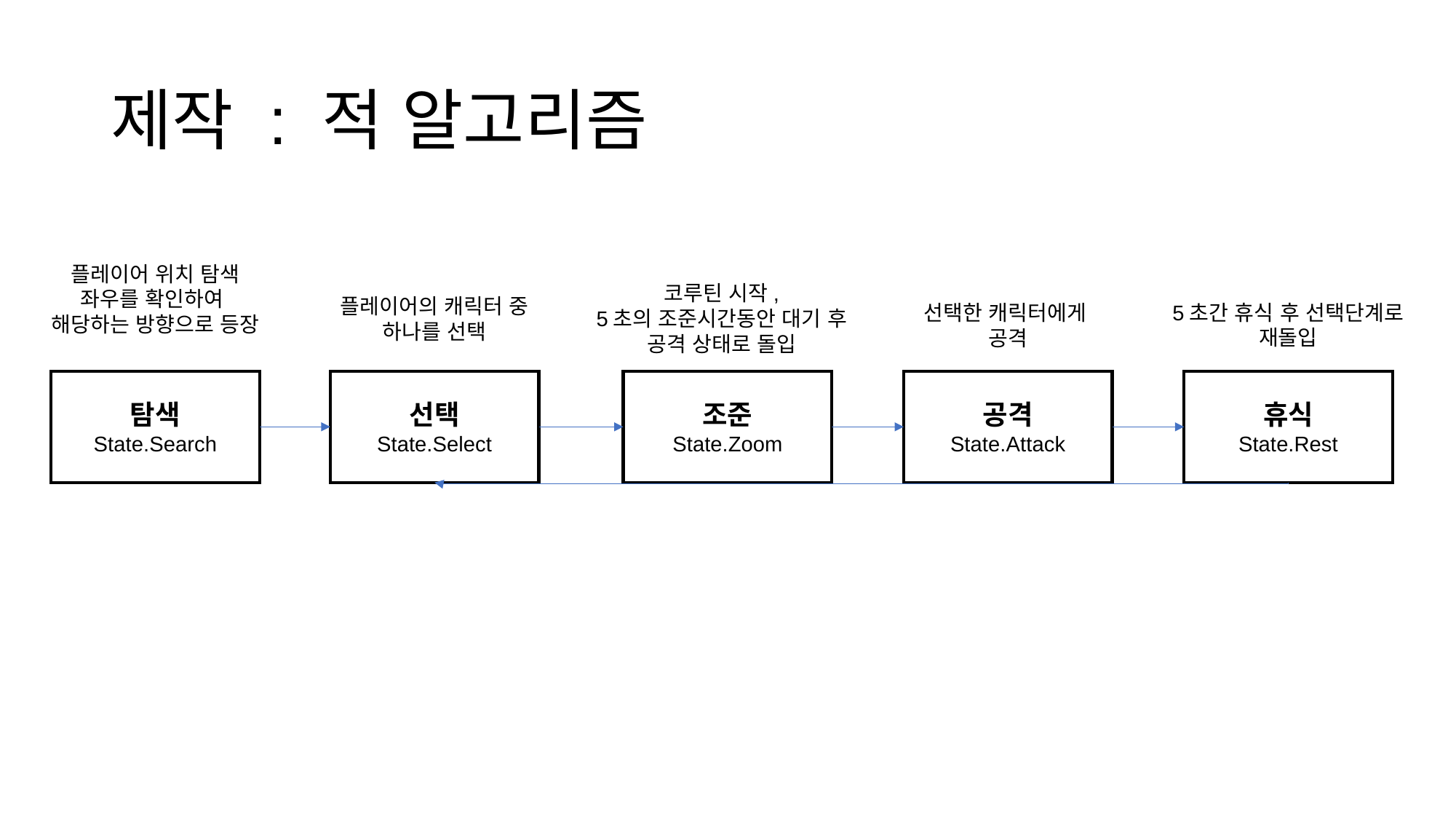

# 제작 : 적 알고리즘
플레이어 위치 탐색
좌우를 확인하여
해당하는 방향으로 등장
코루틴 시작,
5초의 조준시간동안 대기 후
공격 상태로 돌입
플레이어의 캐릭터 중
하나를 선택
5초간 휴식 후 선택단계로
재돌입
선택한 캐릭터에게
공격
공격
State.Attack
선택
State.Select
조준
State.Zoom
휴식
State.Rest
탐색
State.Search